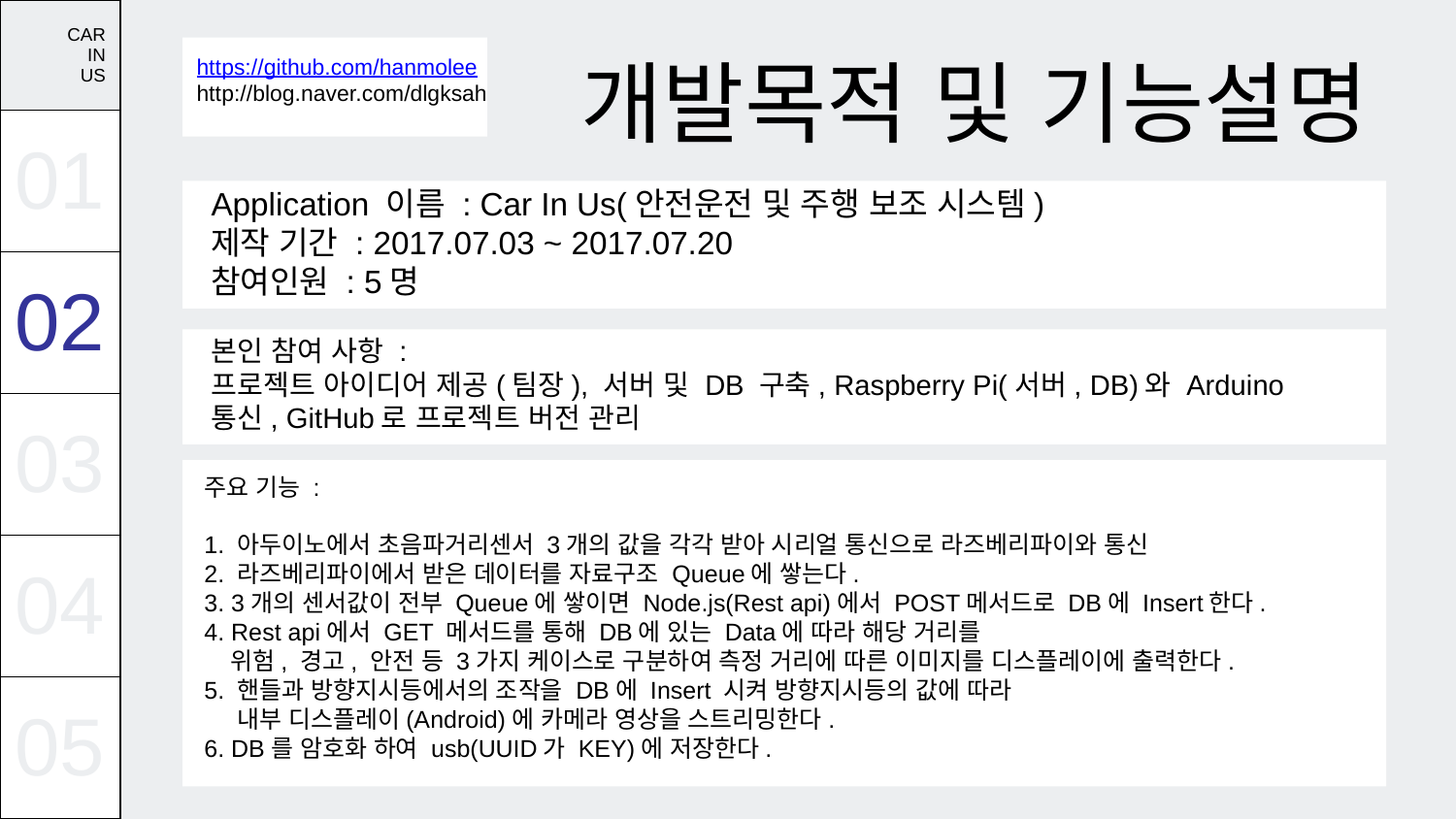

| CAR IN US |
| --- |
| 01 |
| 02 |
| 03 |
| 04 |
| 05 |
# 개발목적 및 기능설명

https://github.com/hanmolee
http://blog.naver.com/dlgksah

Application 이름 : Car In Us(안전운전 및 주행 보조 시스템)
제작 기간 : 2017.07.03 ~ 2017.07.20
참여인원 : 5명

본인 참여 사항 :
프로젝트 아이디어 제공(팀장), 서버 및 DB 구축, Raspberry Pi(서버, DB)와 Arduino 통신, GitHub로 프로젝트 버전 관리

주요 기능 :

1. 아두이노에서 초음파거리센서 3개의 값을 각각 받아 시리얼 통신으로 라즈베리파이와 통신
2. 라즈베리파이에서 받은 데이터를 자료구조 Queue에 쌓는다.
3. 3개의 센서값이 전부 Queue에 쌓이면 Node.js(Rest api)에서 POST메서드로 DB에 Insert한다.
4. Rest api에서 GET 메서드를 통해 DB에 있는 Data에 따라 해당 거리를
   위험, 경고, 안전 등 3가지 케이스로 구분하여 측정 거리에 따른 이미지를 디스플레이에 출력한다.
5. 핸들과 방향지시등에서의 조작을 DB에 Insert 시켜 방향지시등의 값에 따라
    내부 디스플레이(Android)에 카메라 영상을 스트리밍한다.
6. DB를 암호화 하여 usb(UUID가 KEY)에 저장한다.